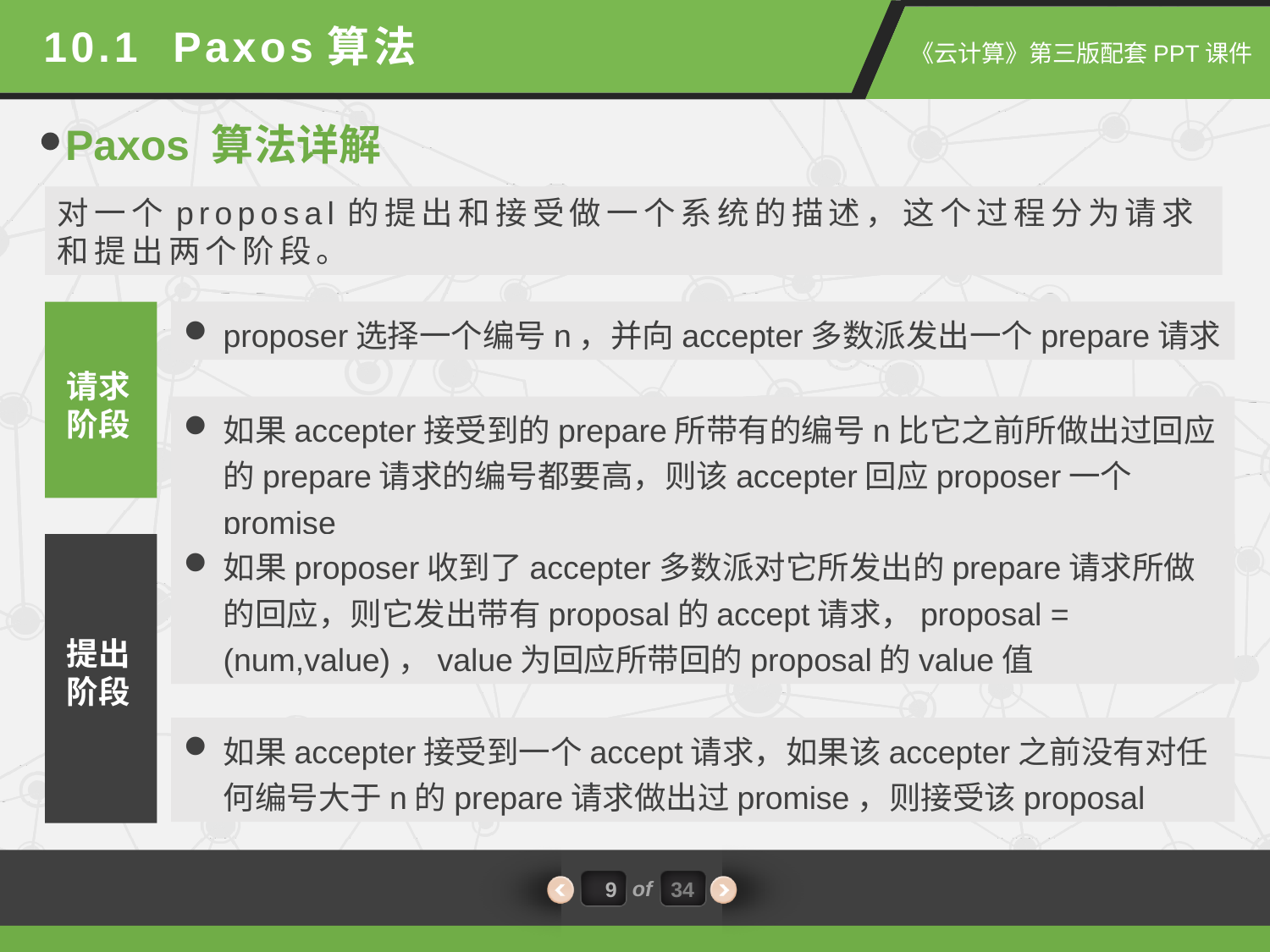

10.1  Paxos算法
Paxos 算法详解

对一个proposal的提出和接受做一个系统的描述，这个过程分为请求和提出两个阶段。
proposer选择一个编号n，并向accepter多数派发出一个prepare请求

请求
阶段
如果accepter接受到的prepare所带有的编号n比它之前所做出过回应的prepare请求的编号都要高，则该accepter回应proposer一个promise

如果proposer收到了accepter多数派对它所发出的prepare请求所做的回应，则它发出带有proposal的accept请求，proposal = (num,value)，value为回应所带回的proposal的value值
提出
阶段
如果accepter接受到一个accept请求，如果该accepter之前没有对任何编号大于n的prepare请求做出过promise，则接受该proposal
9